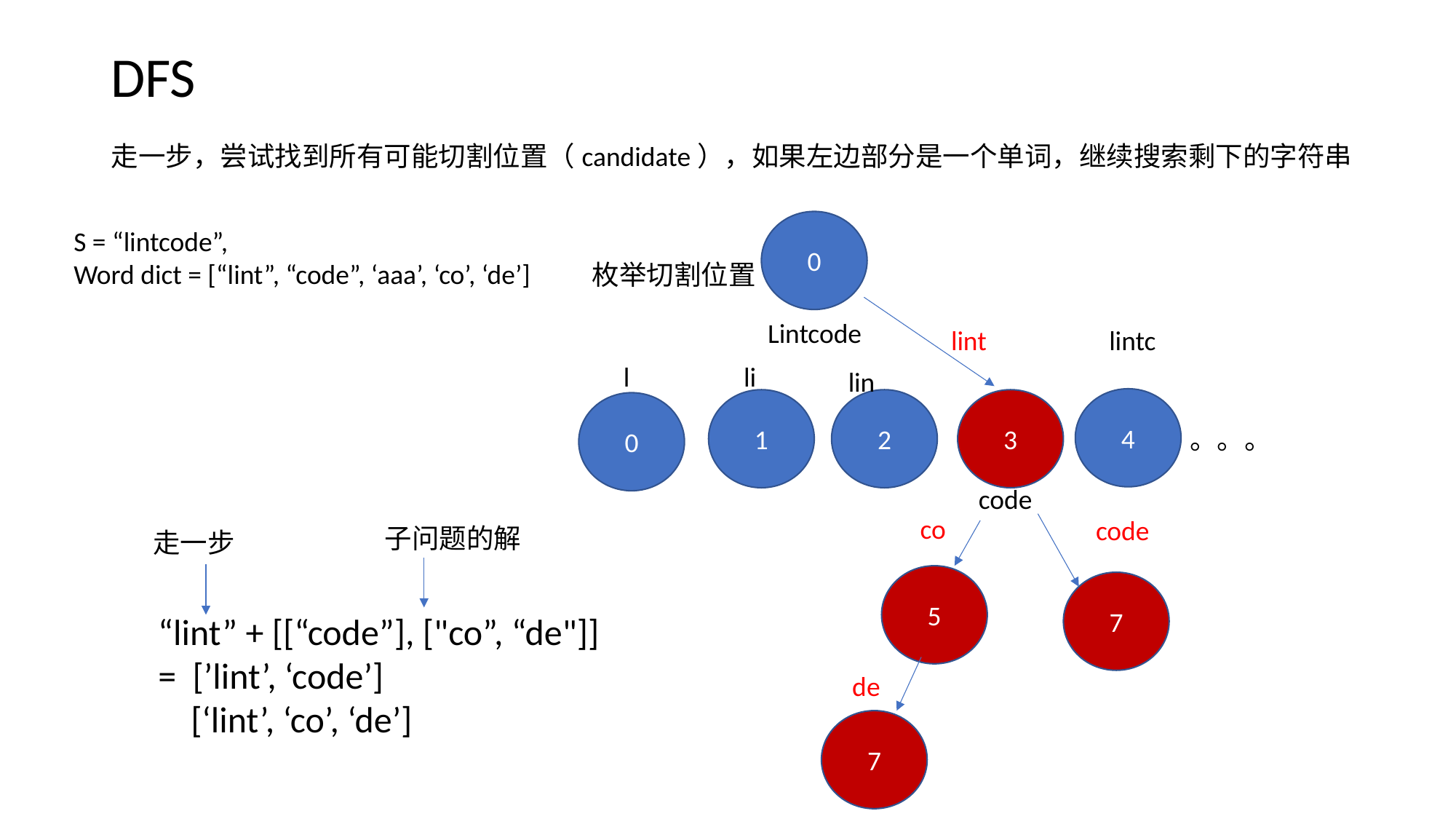

# DFS
走一步，尝试找到所有可能切割位置（candidate），如果左边部分是一个单词，继续搜索剩下的字符串
0
S = “lintcode”,
Word dict = [“lint”, “code”, ‘aaa’, ‘co’, ‘de’]
枚举切割位置
Lintcode
lint
lintc
l
li
lin
4
1
2
3
0
。。。
code
co
code
子问题的解
走一步

 “lint” + [[“code”], ["co”, “de"]]
 =  [’lint’, ‘code’]
     [‘lint’, ‘co’, ‘de’]
5
7
de
7